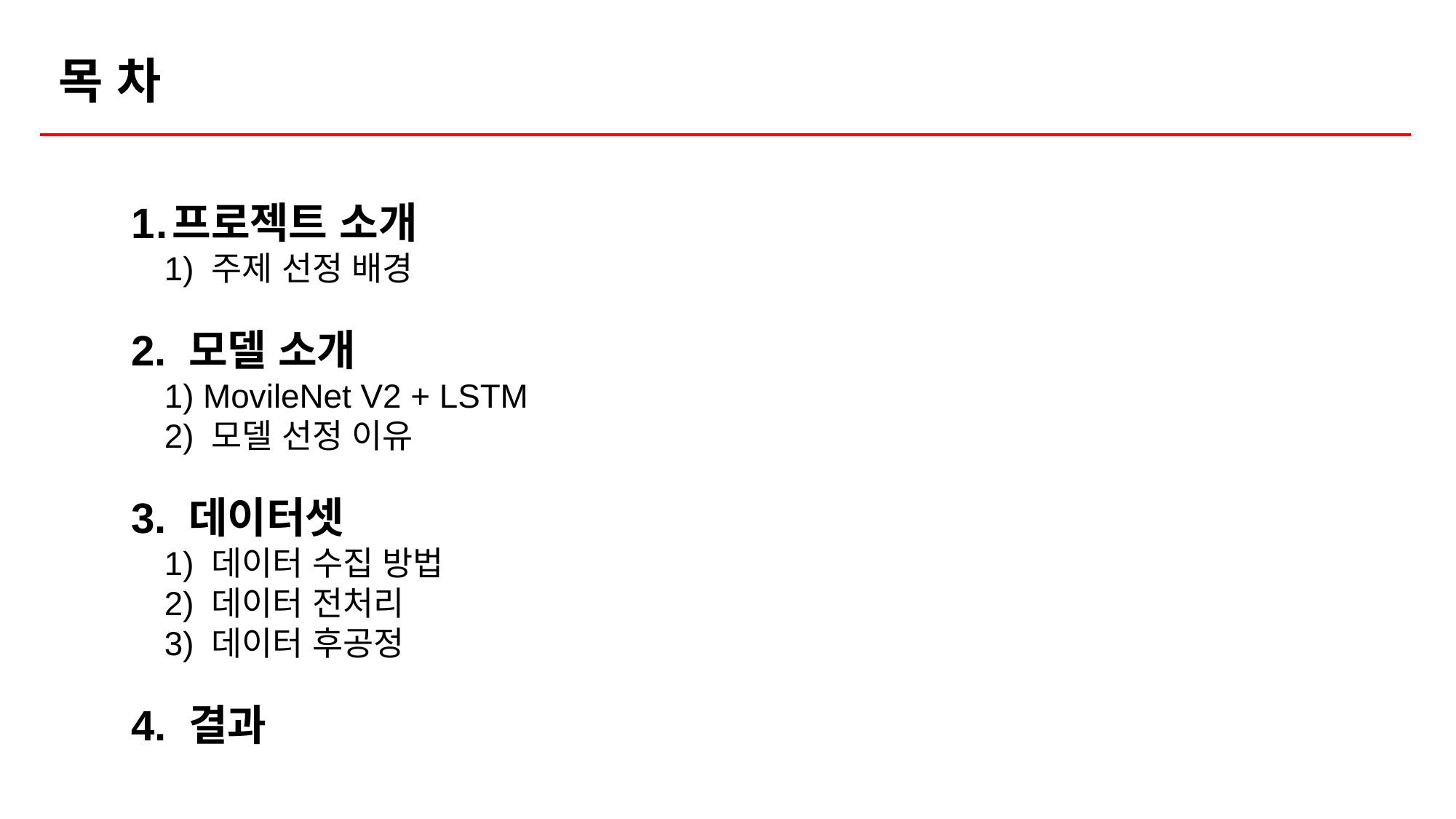

목 차
프로젝트 소개
 1) 주제 선정 배경

2. 모델 소개
 1) MovileNet V2 + LSTM
 2) 모델 선정 이유

3. 데이터셋
 1) 데이터 수집 방법
 2) 데이터 전처리
 3) 데이터 후공정

4. 결과